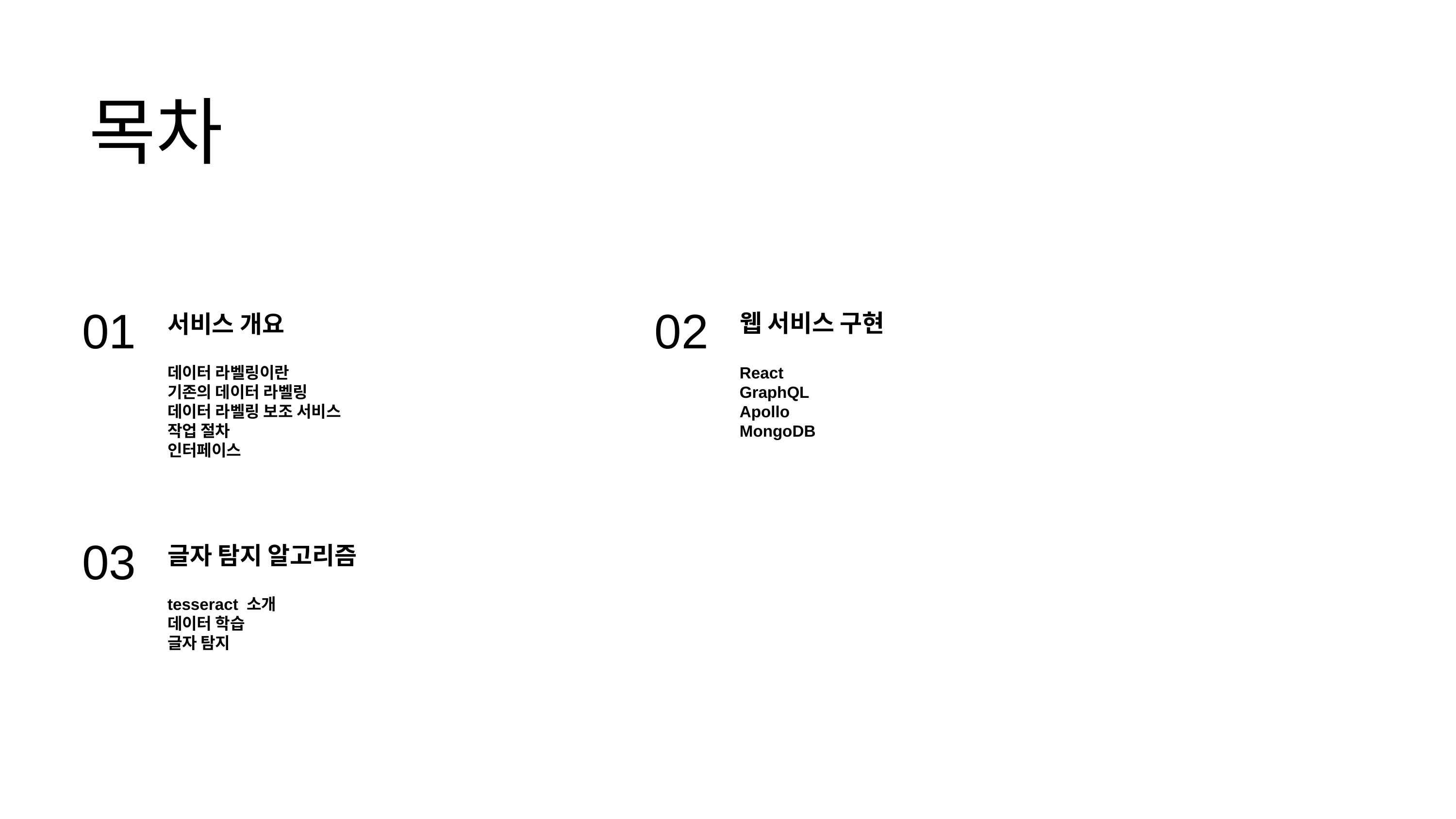

목차
02
01
웹 서비스 구현
서비스 개요

데이터 라벨링이란
기존의 데이터 라벨링
데이터 라벨링 보조 서비스
작업 절차
인터페이스
React
GraphQL
Apollo
MongoDB
03
글자 탐지 알고리즘
tesseract 소개
데이터 학습
글자 탐지